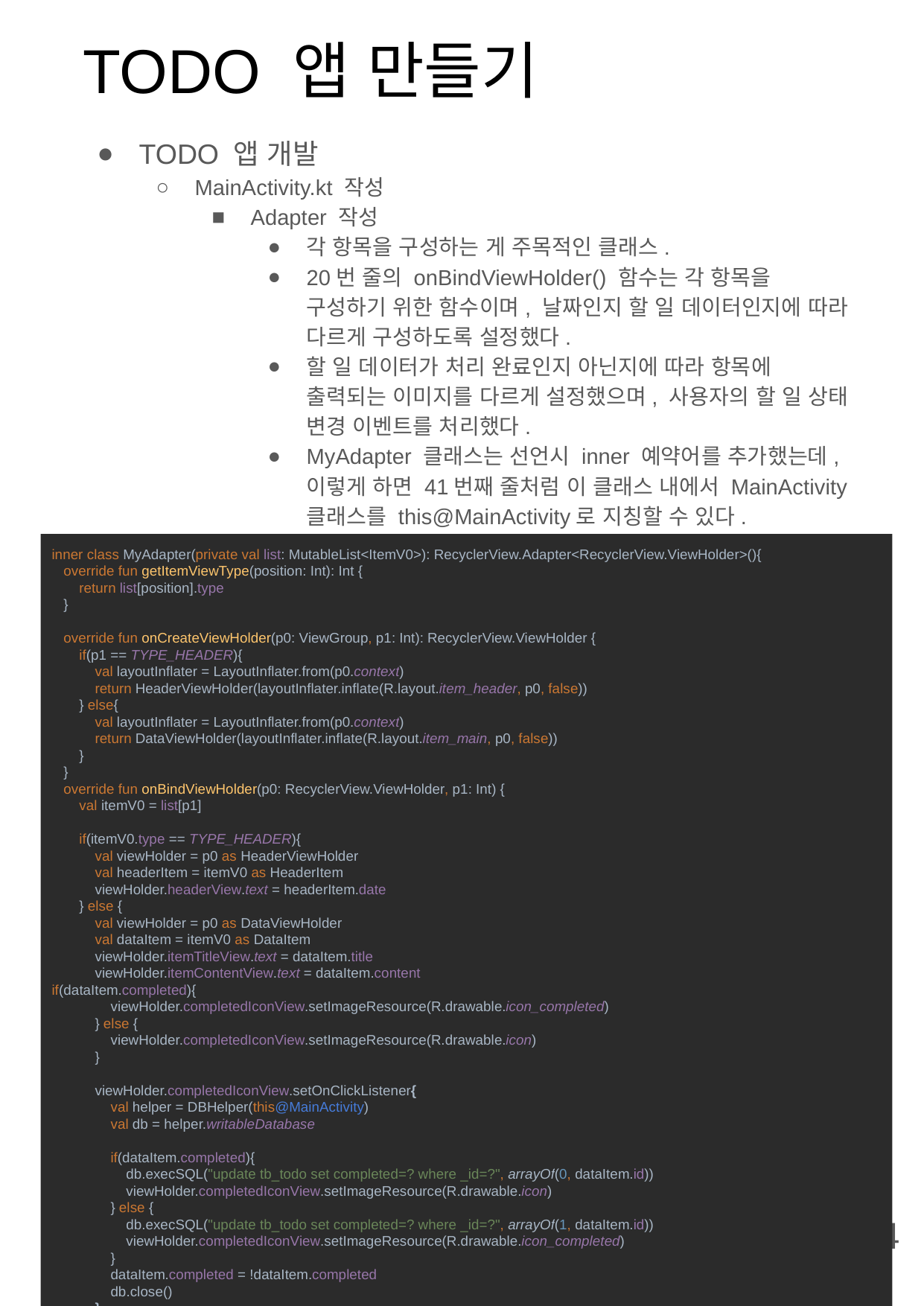

# TODO 앱 만들기
TODO 앱 개발
MainActivity.kt 작성
Adapter 작성
각 항목을 구성하는 게 주목적인 클래스.
20번 줄의 onBindViewHolder() 함수는 각 항목을 구성하기 위한 함수이며, 날짜인지 할 일 데이터인지에 따라 다르게 구성하도록 설정했다.
할 일 데이터가 처리 완료인지 아닌지에 따라 항목에 출력되는 이미지를 다르게 설정했으며, 사용자의 할 일 상태 변경 이벤트를 처리했다.
MyAdapter 클래스는 선언시 inner 예약어를 추가했는데, 이렇게 하면 41번째 줄처럼 이 클래스 내에서 MainActivity 클래스를 this@MainActivity로 지칭할 수 있다.
inner class MyAdapter(private val list: MutableList<ItemV0>): RecyclerView.Adapter<RecyclerView.ViewHolder>(){
   override fun getItemViewType(position: Int): Int {
       return list[position].type
   }

   override fun onCreateViewHolder(p0: ViewGroup, p1: Int): RecyclerView.ViewHolder {
       if(p1 == TYPE_HEADER){
           val layoutInflater = LayoutInflater.from(p0.context)
           return HeaderViewHolder(layoutInflater.inflate(R.layout.item_header, p0, false))
       } else{
           val layoutInflater = LayoutInflater.from(p0.context)
           return DataViewHolder(layoutInflater.inflate(R.layout.item_main, p0, false))
       }
   }
   override fun onBindViewHolder(p0: RecyclerView.ViewHolder, p1: Int) {
       val itemV0 = list[p1]

       if(itemV0.type == TYPE_HEADER){
           val viewHolder = p0 as HeaderViewHolder
           val headerItem = itemV0 as HeaderItem
           viewHolder.headerView.text = headerItem.date
       } else {
           val viewHolder = p0 as DataViewHolder
           val dataItem = itemV0 as DataItem
           viewHolder.itemTitleView.text = dataItem.title
           viewHolder.itemContentView.text = dataItem.content
if(dataItem.completed){
               viewHolder.completedIconView.setImageResource(R.drawable.icon_completed)
           } else {
               viewHolder.completedIconView.setImageResource(R.drawable.icon)
           }

           viewHolder.completedIconView.setOnClickListener{
               val helper = DBHelper(this@MainActivity)
               val db = helper.writableDatabase

               if(dataItem.completed){
                   db.execSQL("update tb_todo set completed=? where _id=?", arrayOf(0, dataItem.id))
                   viewHolder.completedIconView.setImageResource(R.drawable.icon)
               } else {
                   db.execSQL("update tb_todo set completed=? where _id=?", arrayOf(1, dataItem.id))
                   viewHolder.completedIconView.setImageResource(R.drawable.icon_completed)
               }
               dataItem.completed = !dataItem.completed
               db.close()
           }
       }
   }

   override fun getItemCount(): Int {
       return list.size
   }
}

34